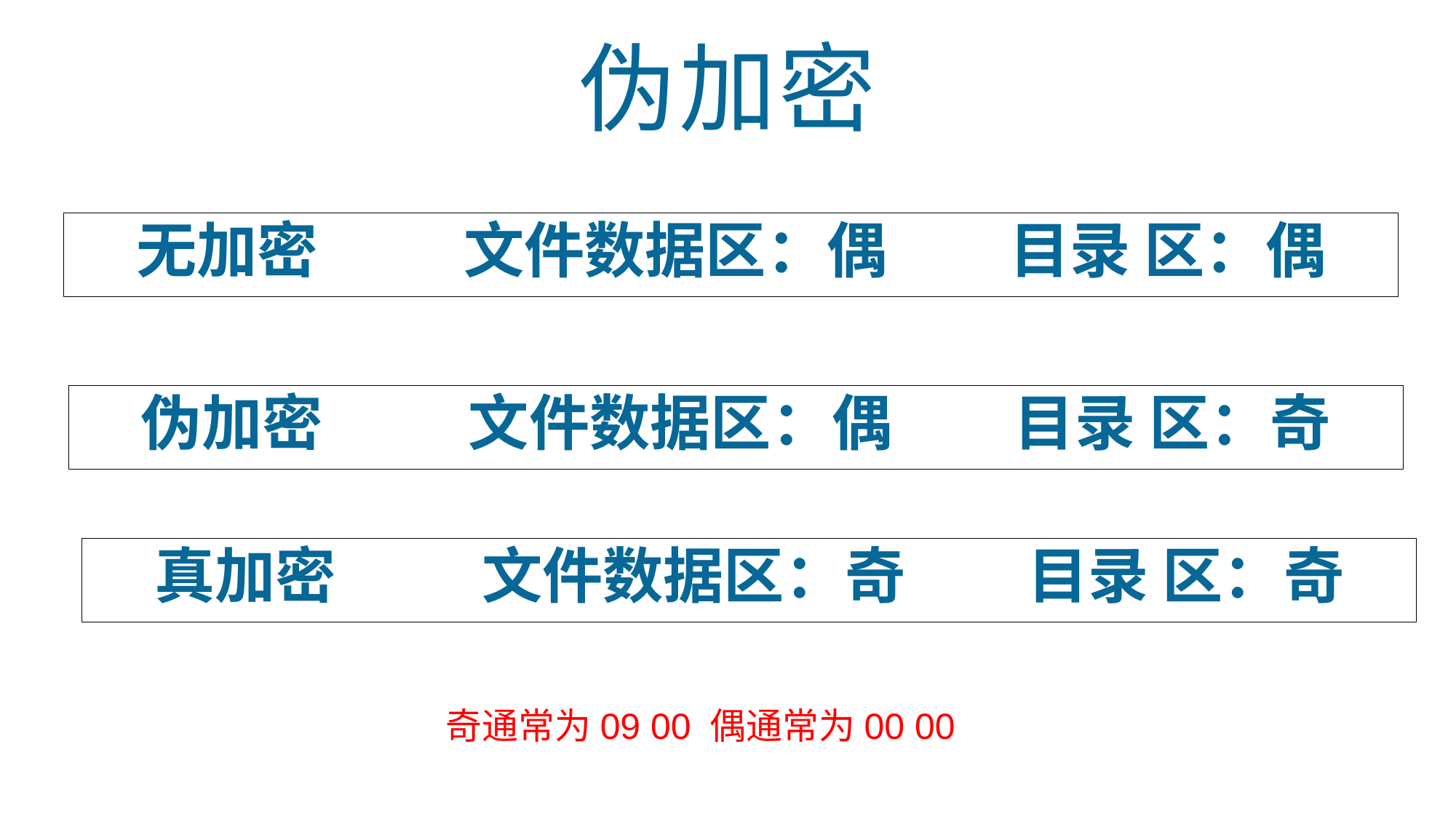

伪加密
无加密		文件数据区：偶		目录 区：偶
伪加密		文件数据区：偶		目录 区：奇
真加密		文件数据区：奇		目录 区：奇
奇通常为09 00 偶通常为00 00